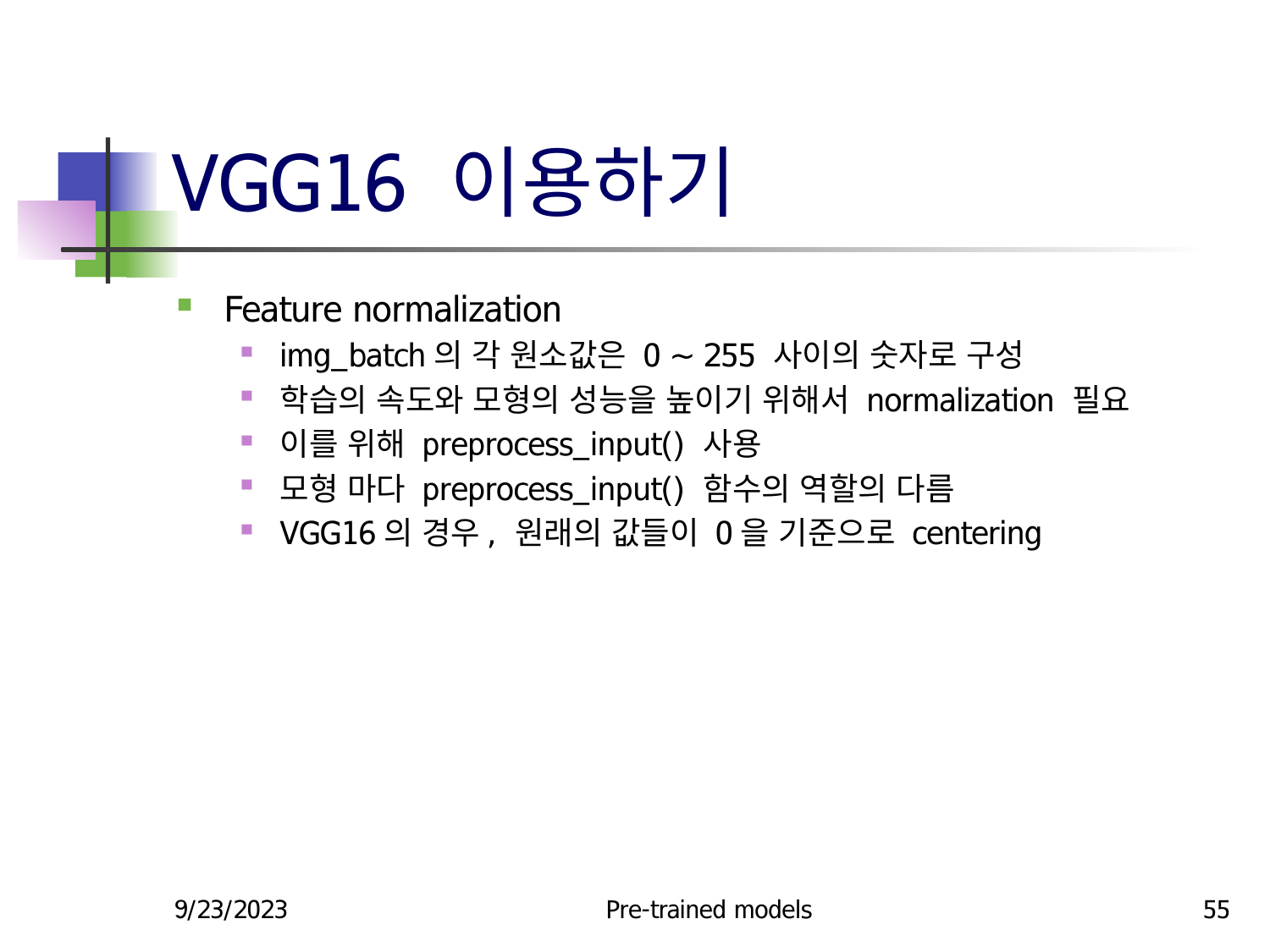

# VGG16 이용하기
Feature normalization
img_batch의 각 원소값은 0 ~ 255 사이의 숫자로 구성
학습의 속도와 모형의 성능을 높이기 위해서 normalization 필요
이를 위해 preprocess_input() 사용
모형 마다 preprocess_input() 함수의 역할의 다름
VGG16의 경우, 원래의 값들이 0을 기준으로 centering
9/23/2023
Pre-trained models
55